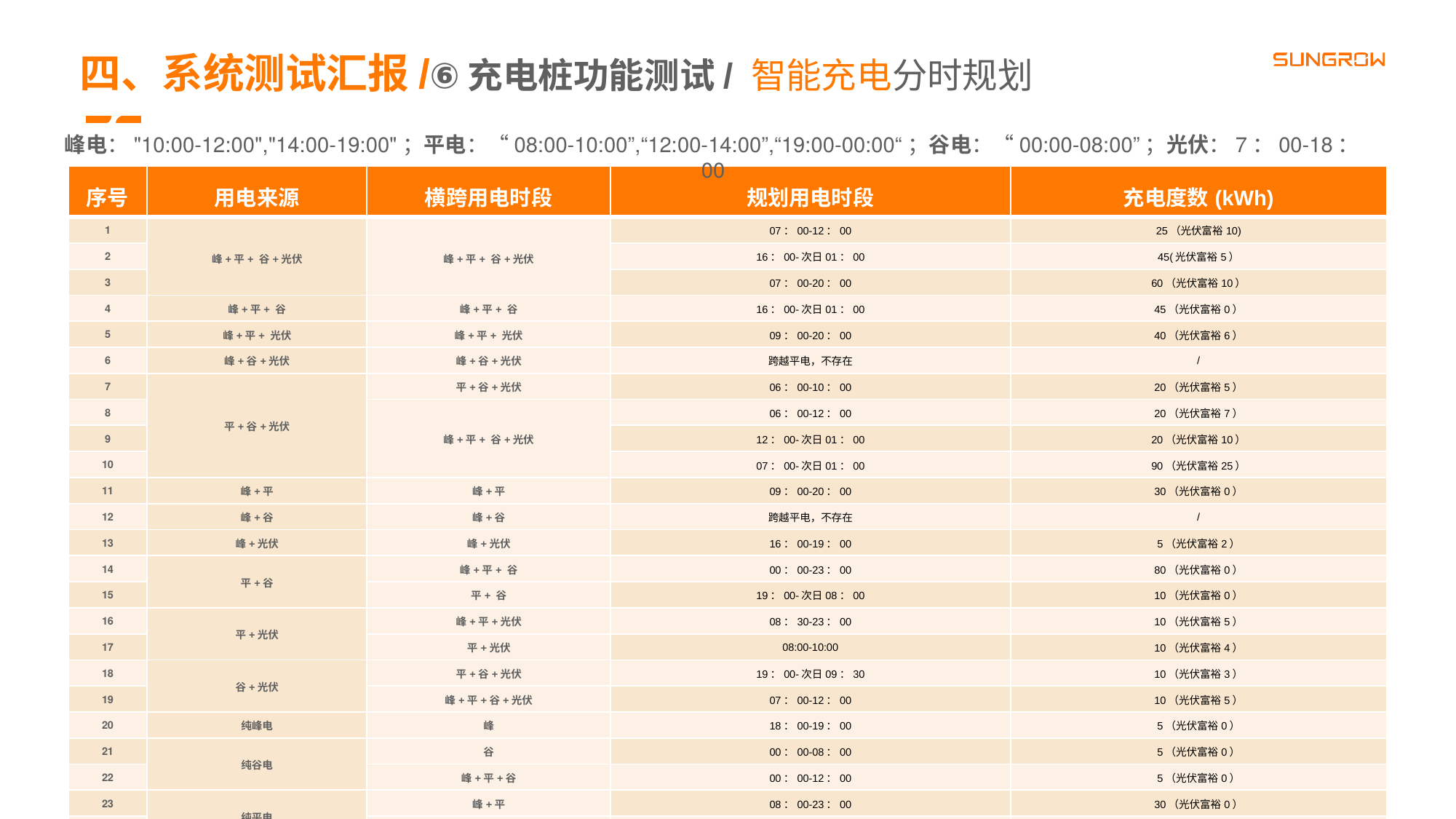

四、系统测试汇报/⑥充电桩功能测试/ 智能充电分时规划
峰电："10:00-12:00","14:00-19:00"；平电：“08:00-10:00”,“12:00-14:00”,“19:00-00:00“；谷电：“00:00-08:00”；光伏：7：00-18：00
| 序号 | 用电来源 | 横跨用电时段 | 规划用电时段 | 充电度数(kWh) |
| --- | --- | --- | --- | --- |
| 1 | 峰+平+ 谷+光伏 | 峰+平+ 谷+光伏 | 07：00-12：00 | 25（光伏富裕10) |
| 2 |  |  | 16：00-次日01：00 | 45(光伏富裕5） |
| 3 |  |  | 07：00-20：00 | 60（光伏富裕10） |
| 4 | 峰+平+ 谷 | 峰+平+ 谷 | 16：00-次日01：00 | 45（光伏富裕0） |
| 5 | 峰+平+ 光伏 | 峰+平+ 光伏 | 09：00-20：00 | 40（光伏富裕6） |
| 6 | 峰+谷+光伏 | 峰+谷+光伏 | 跨越平电，不存在 | / |
| 7 | 平+谷+光伏 | 平+谷+光伏 | 06：00-10：00 | 20（光伏富裕5） |
| 8 |  | 峰+平+ 谷+光伏 | 06：00-12：00 | 20（光伏富裕7） |
| 9 |  |  | 12：00-次日01：00 | 20（光伏富裕10） |
| 10 |  |  | 07：00-次日01：00 | 90（光伏富裕25） |
| 11 | 峰+平 | 峰+平 | 09：00-20：00 | 30（光伏富裕0） |
| 12 | 峰+谷 | 峰+谷 | 跨越平电，不存在 | / |
| 13 | 峰+光伏 | 峰+光伏 | 16：00-19：00 | 5（光伏富裕2） |
| 14 | 平+谷 | 峰+平+ 谷 | 00：00-23：00 | 80（光伏富裕0） |
| 15 |  | 平+ 谷 | 19：00-次日08：00 | 10（光伏富裕0） |
| 16 | 平+光伏 | 峰+平+光伏 | 08：30-23：00 | 10（光伏富裕5） |
| 17 |  | 平+光伏 | 08:00-10:00 | 10（光伏富裕4） |
| 18 | 谷+光伏 | 平+谷+光伏 | 19：00-次日09：30 | 10（光伏富裕3） |
| 19 |  | 峰+平+谷+光伏 | 07：00-12：00 | 10（光伏富裕5） |
| 20 | 纯峰电 | 峰 | 18：00-19：00 | 5（光伏富裕0） |
| 21 | 纯谷电 | 谷 | 00：00-08：00 | 5（光伏富裕0） |
| 22 |  | 峰+平+谷 | 00：00-12：00 | 5（光伏富裕0） |
| 23 | 纯平电 | 峰+平 | 08：00-23：00 | 30（光伏富裕0） |
| 24 |  | 平 | 08:00-10:00 | 5（光伏富裕0） |
| 25 | 纯光伏 | 峰+平+谷+光伏 | 00：00-23：59 | 5（光伏富裕5以上） |
28